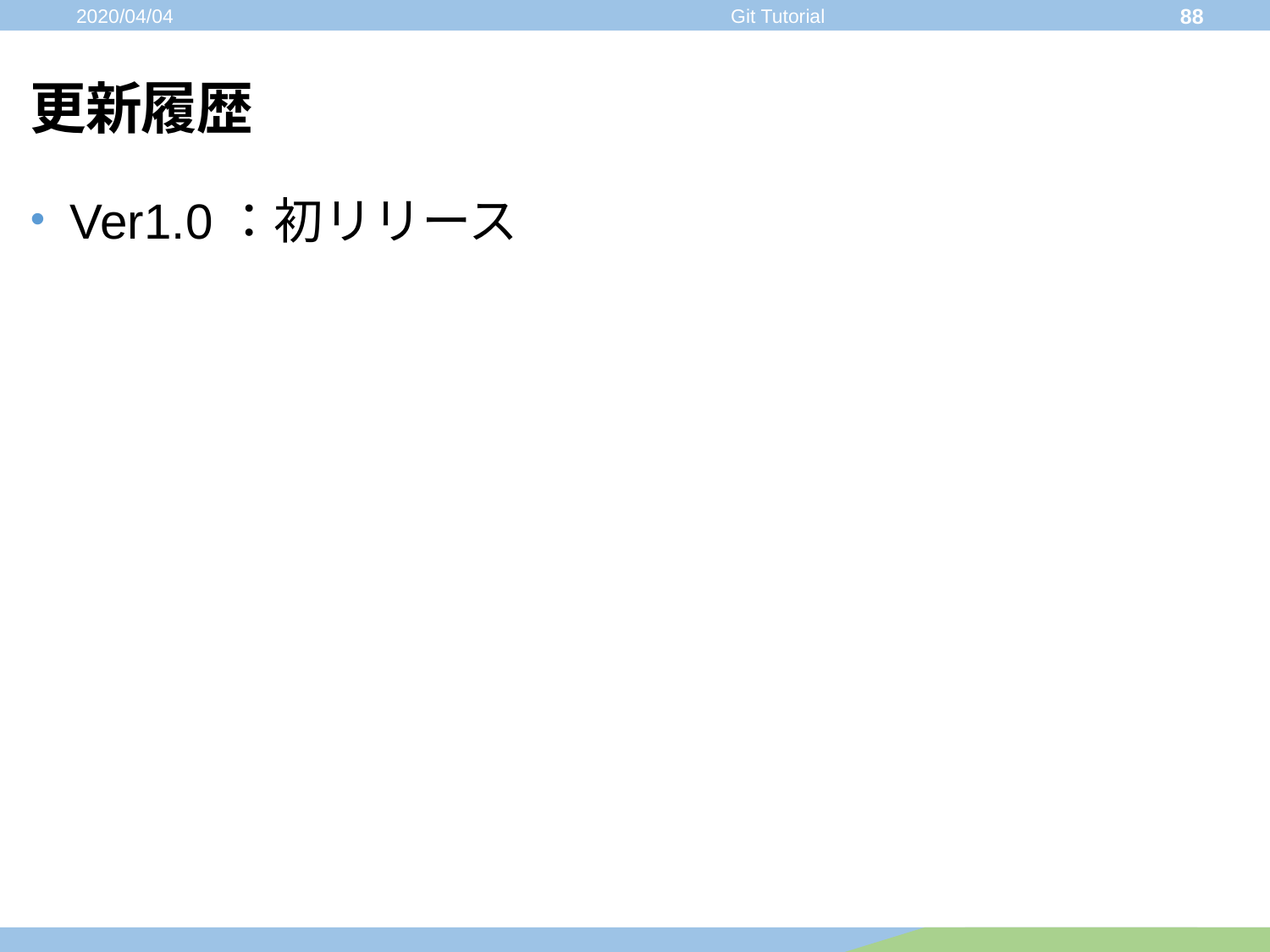

2020/04/04
88
Git Tutorial
# 更新履歴
Ver1.0：初リリース